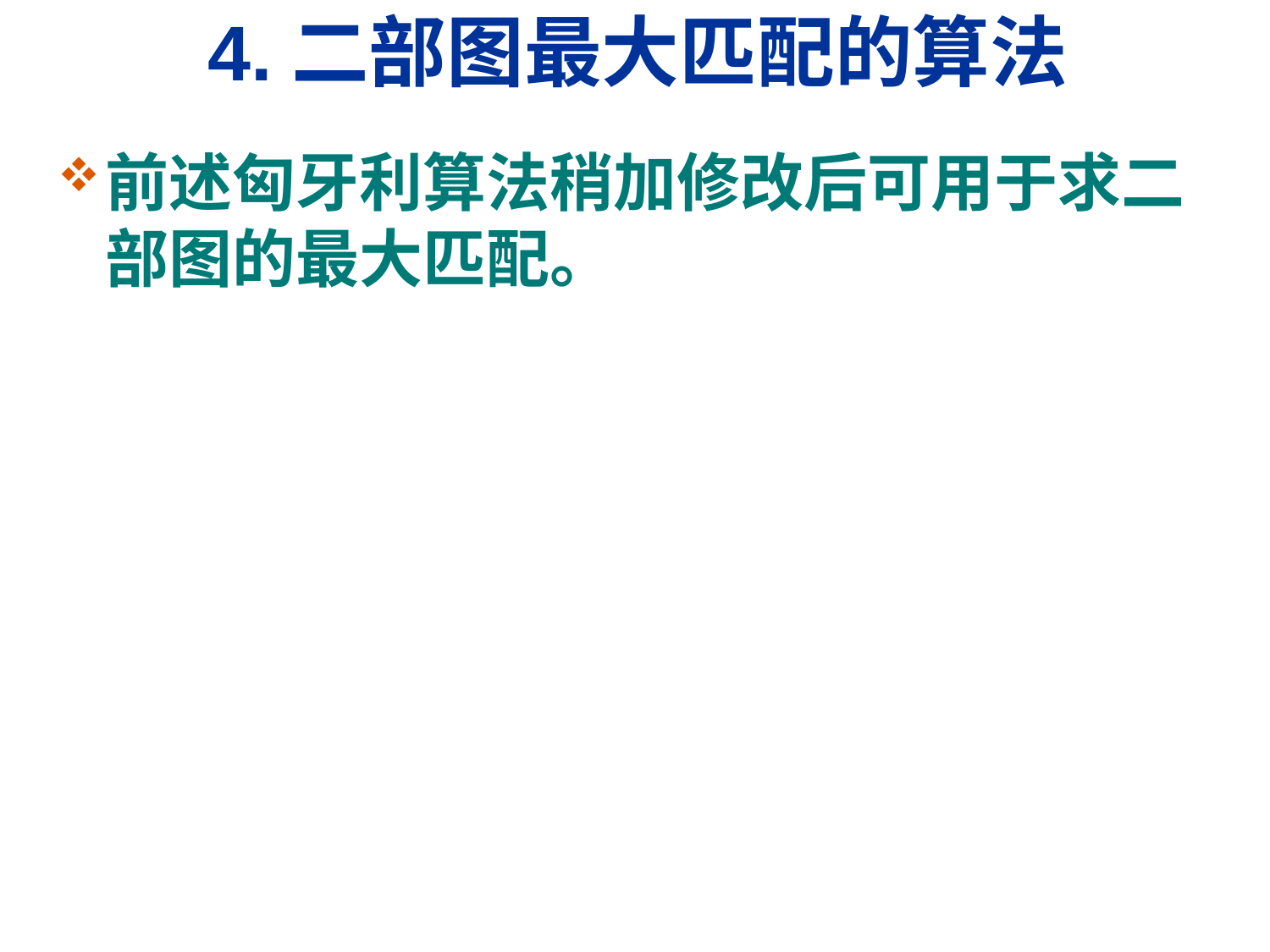

# 4.二部图最大匹配的算法
前述匈牙利算法稍加修改后可用于求二部图的最大匹配。